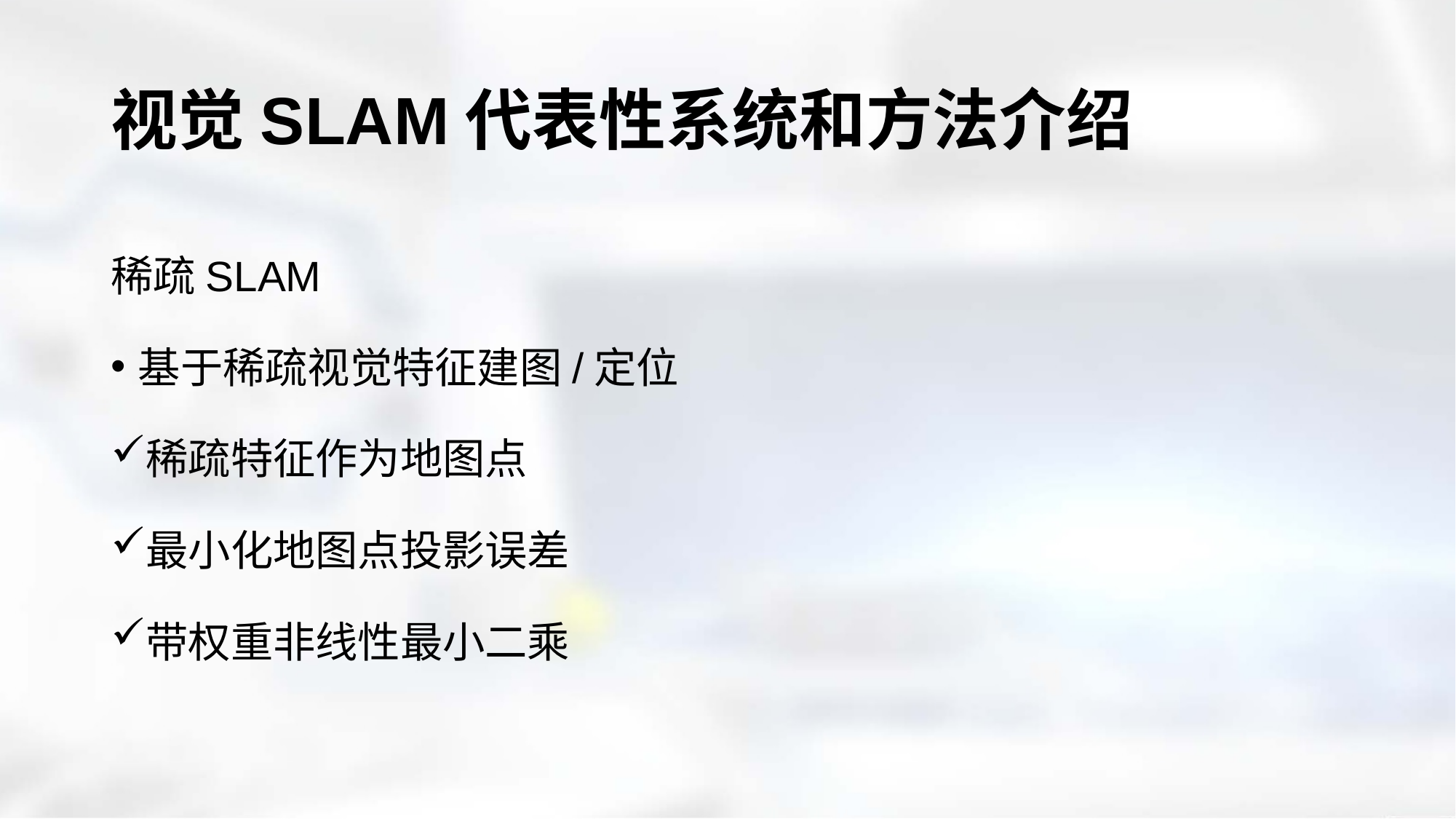

# 视觉SLAM代表性系统和方法介绍
稀疏SLAM
基于稀疏视觉特征建图/定位
稀疏特征作为地图点
最小化地图点投影误差
带权重非线性最小二乘